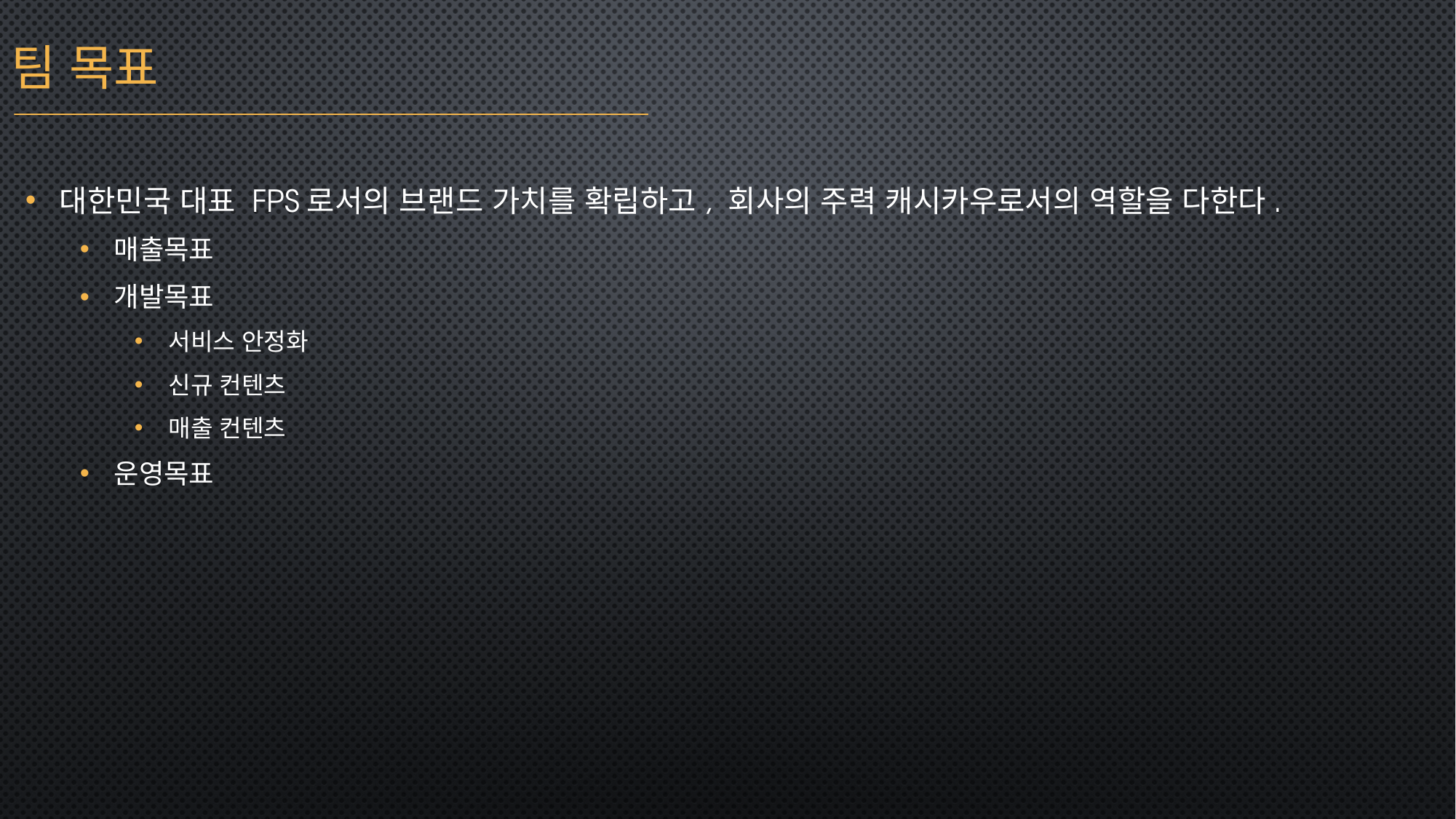

팀 목표
대한민국 대표 FPS로서의 브랜드 가치를 확립하고, 회사의 주력 캐시카우로서의 역할을 다한다.
매출목표
개발목표
서비스 안정화
신규 컨텐츠
매출 컨텐츠
운영목표